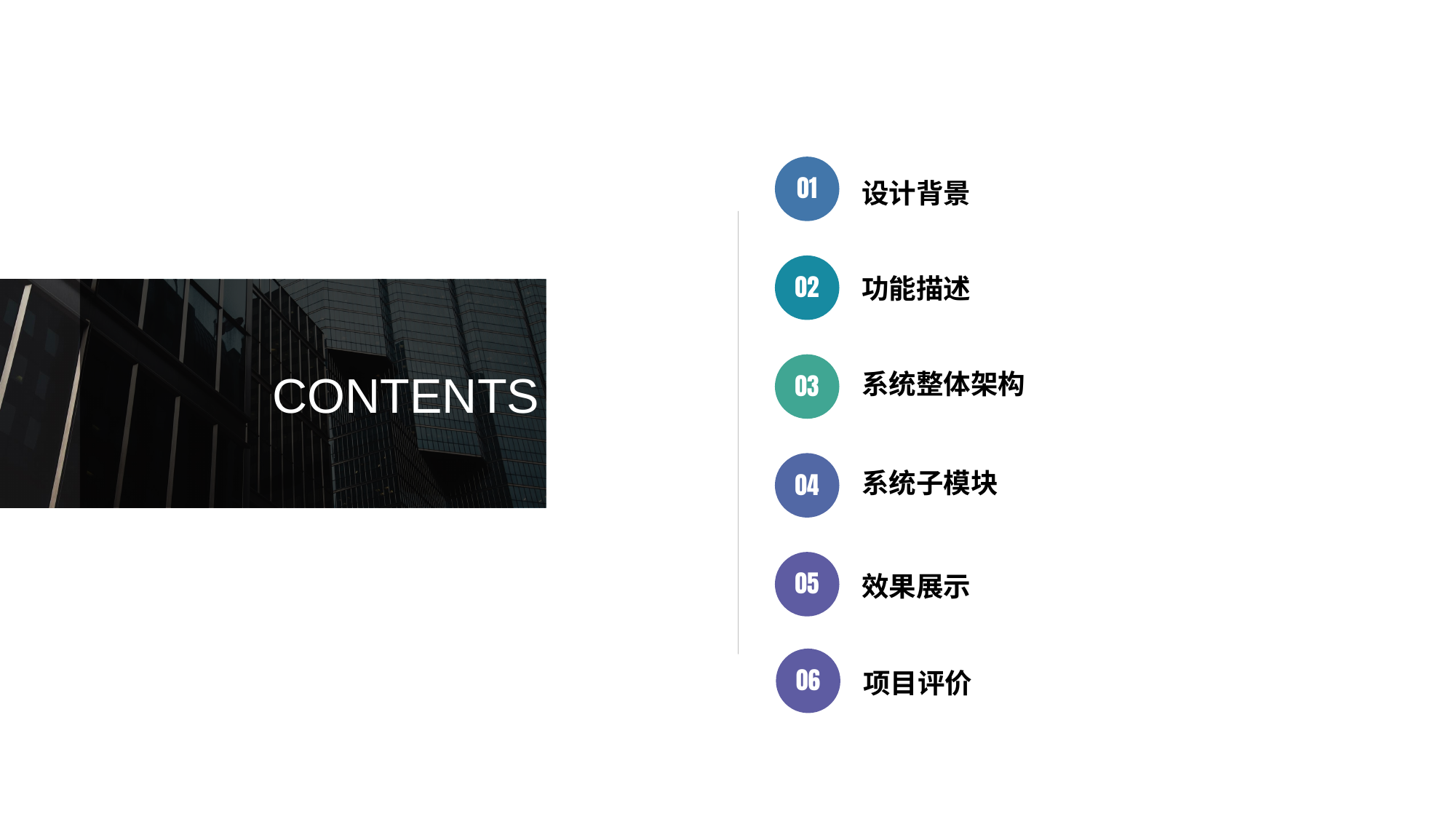

01
设计背景
02
功能描述

CONTENTS
03
系统整体架构
04
系统子模块
05
效果展示
06
项目评价